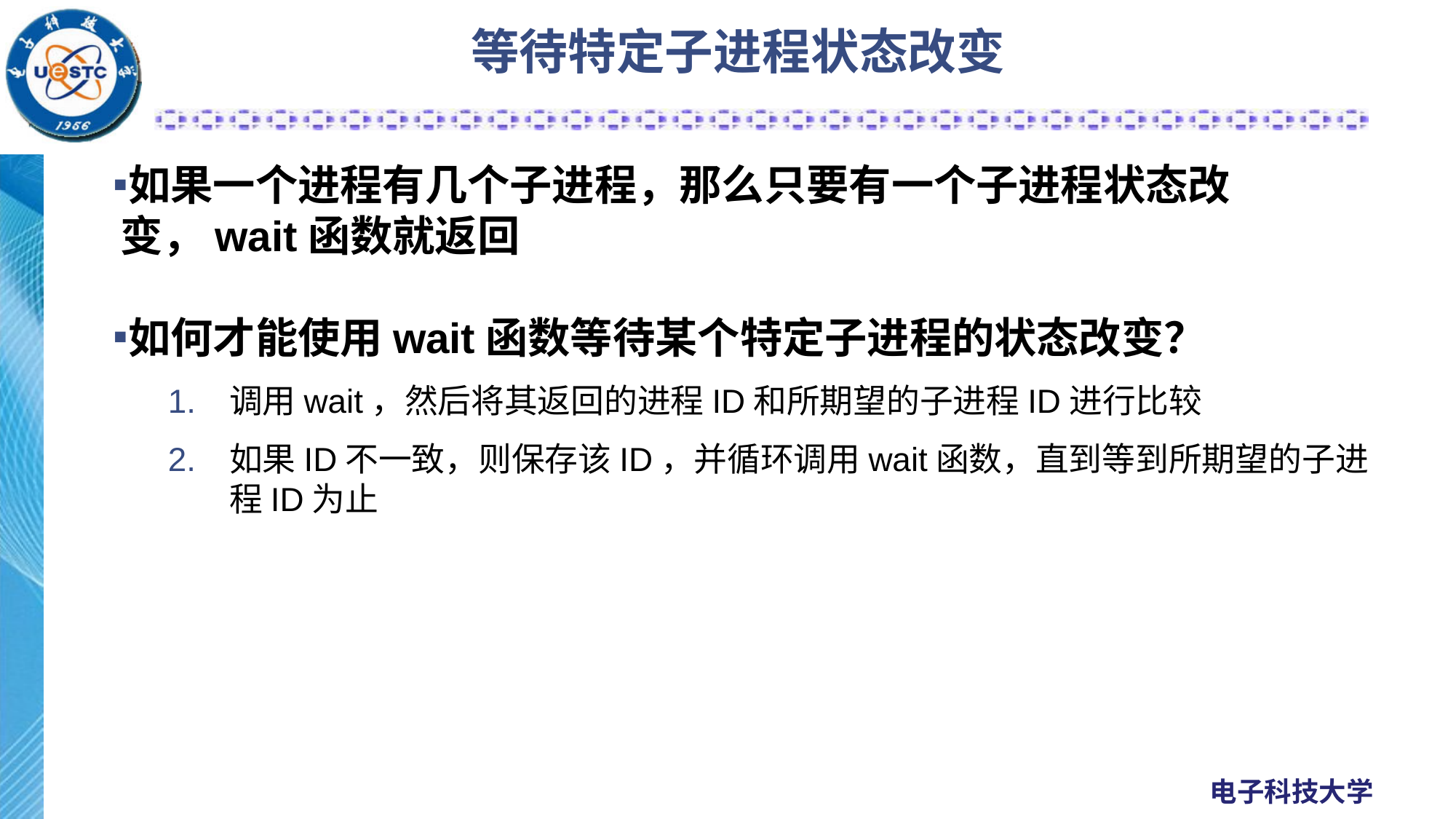

# 等待特定子进程状态改变
如果一个进程有几个子进程，那么只要有一个子进程状态改变，wait函数就返回

如何才能使用wait函数等待某个特定子进程的状态改变？
调用wait，然后将其返回的进程ID和所期望的子进程ID进行比较
如果ID不一致，则保存该ID，并循环调用wait函数，直到等到所期望的子进程ID为止